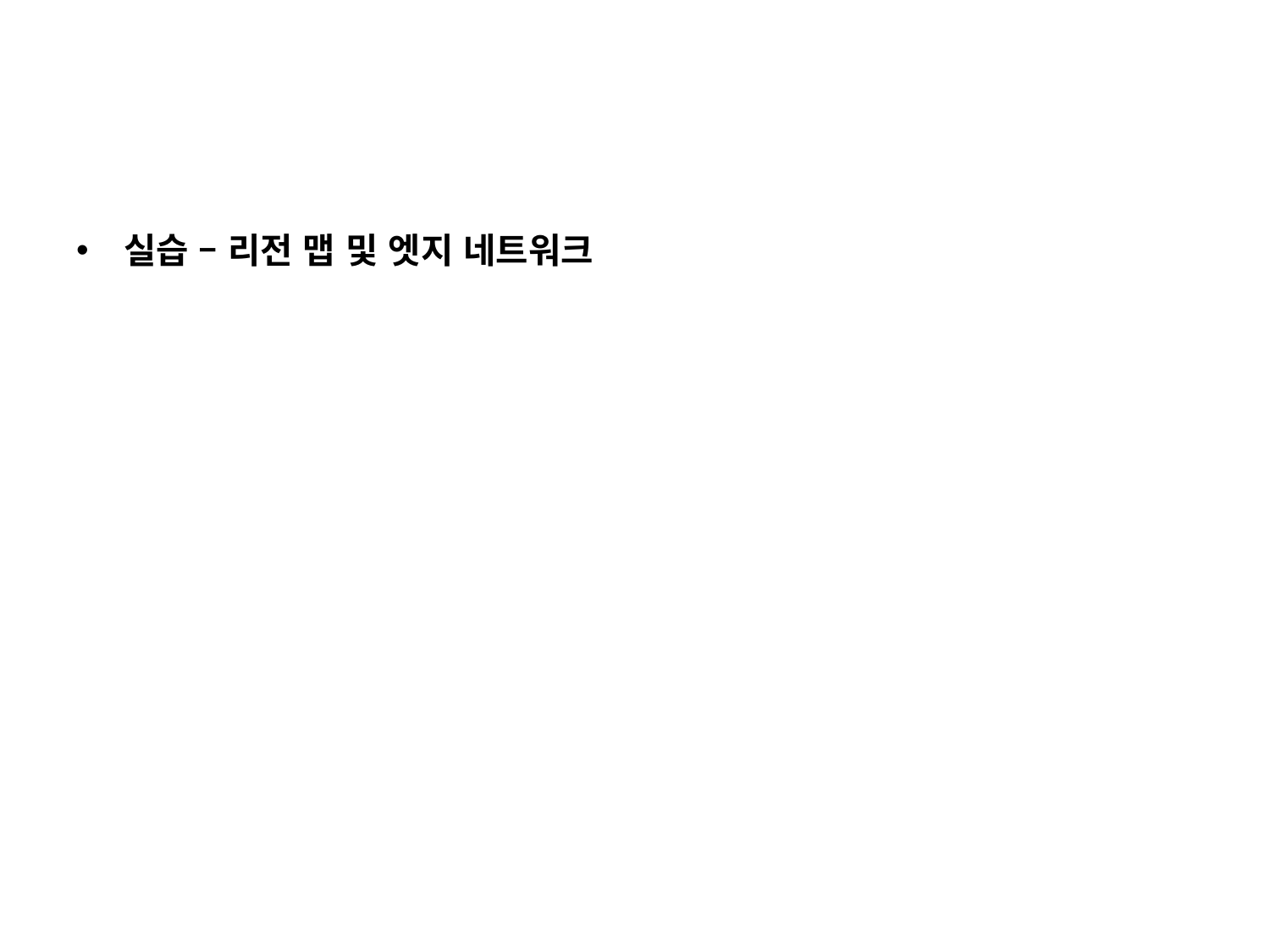

#
실습 – 리전 맵 및 엣지 네트워크